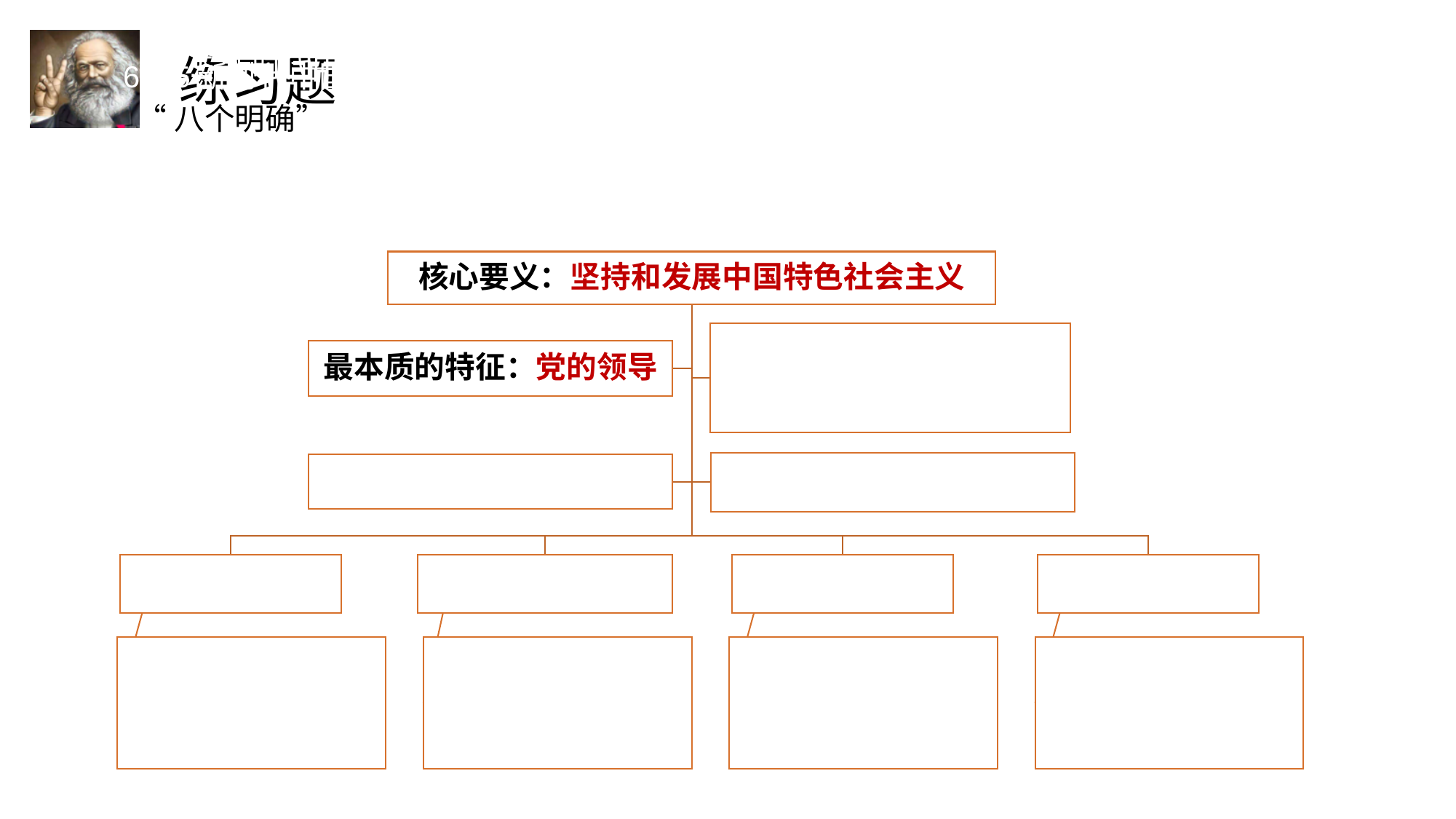

6.1.5新时代中国特色社会主义
6.1.5新时代中国特色社会主义
“八个明确”
核心要义：坚持和发展中国特色社会主义

最本质的特征：党的领导